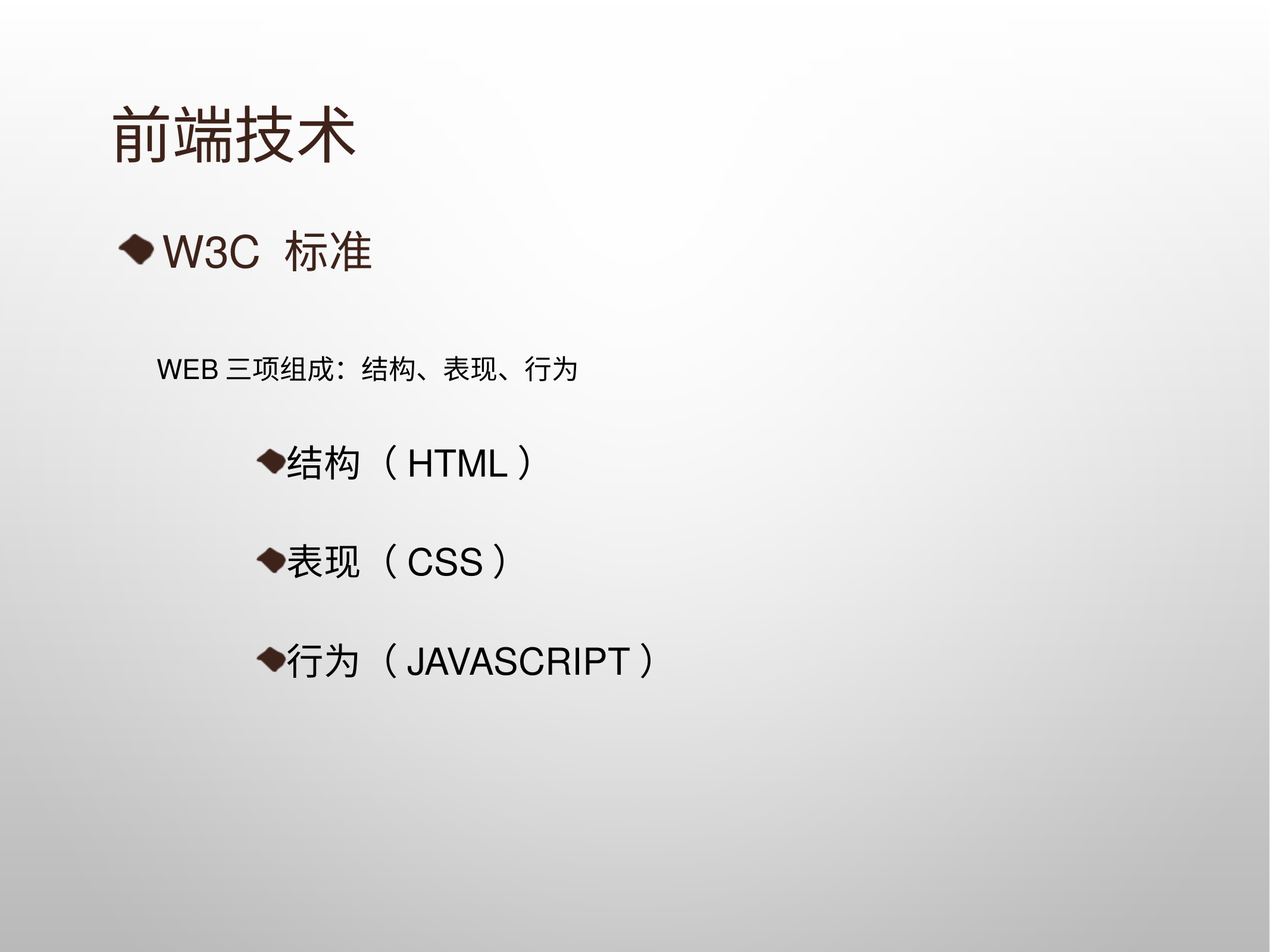

# 前端技术
W3C 标准

     WEB三项组成：结构、表现、行为
结构（HTML）
表现（CSS）
行为（JavaScript）